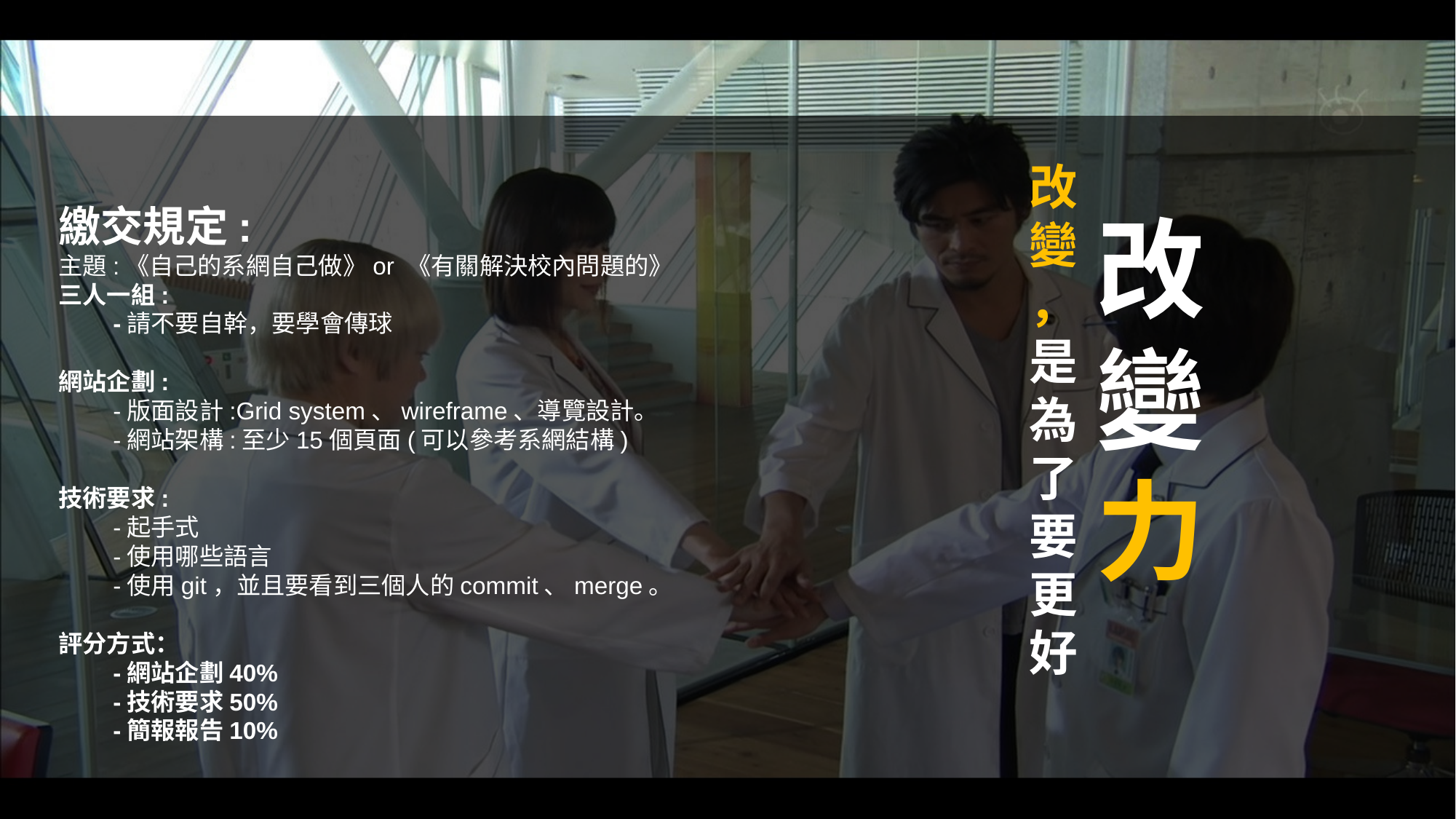

繳交規定:
主題:《自己的系網自己做》or 《有關解決校內問題的》
三人一組:
-請不要自幹，要學會傳球

網站企劃:
-版面設計:Grid system、wireframe、導覽設計。
-網站架構:至少15個頁面(可以參考系網結構)

技術要求:
-起手式
-使用哪些語言
-使用git，並且要看到三個人的commit、merge。

評分方式：
-網站企劃40%
-技術要求50%
-簡報報告10%

改變
，
是為了要更好

改變力